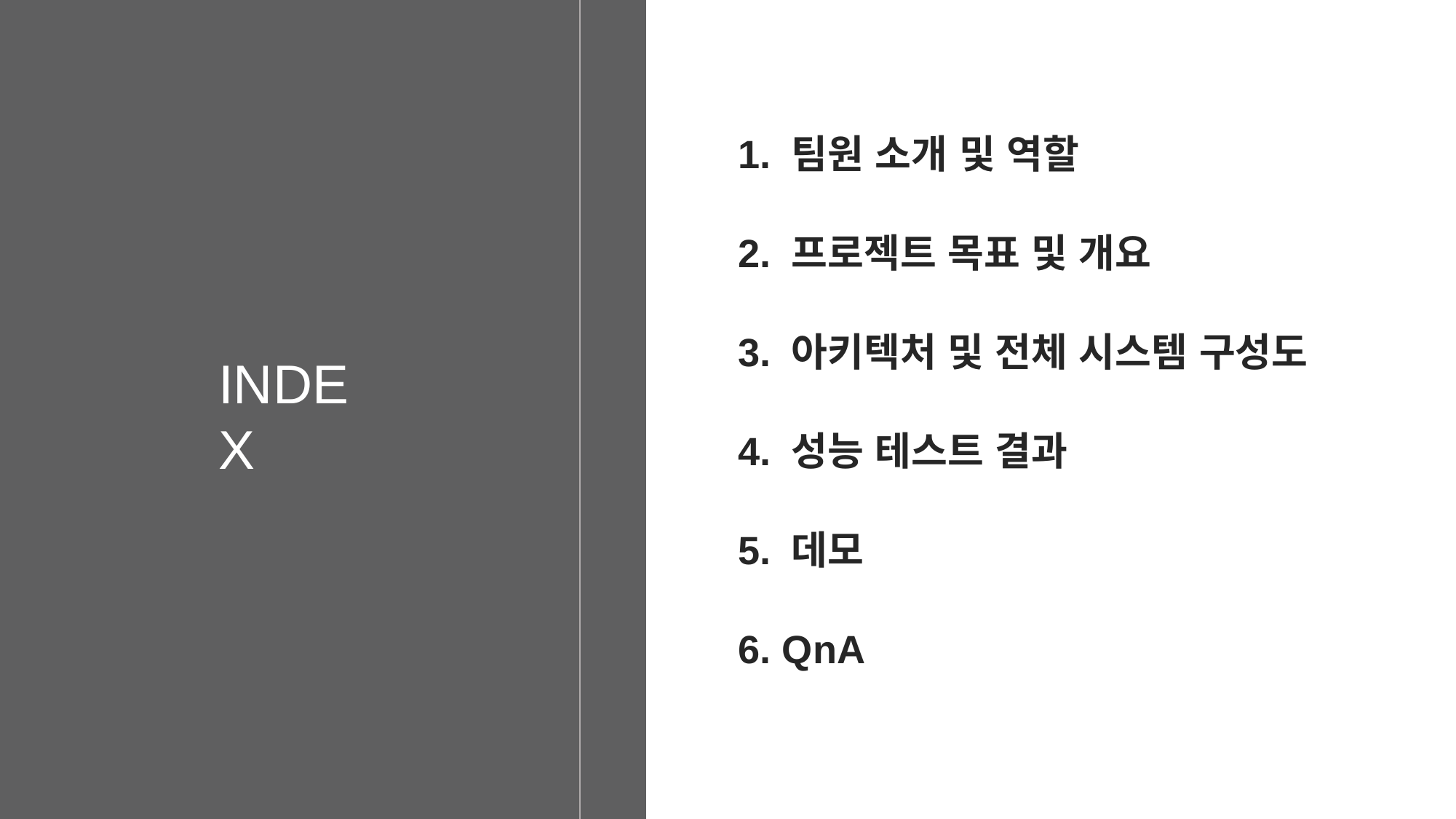

1. 팀원 소개 및 역할
2. 프로젝트 목표 및 개요
3. 아키텍처 및 전체 시스템 구성도
INDEX
4. 성능 테스트 결과
5. 데모
6. QnA